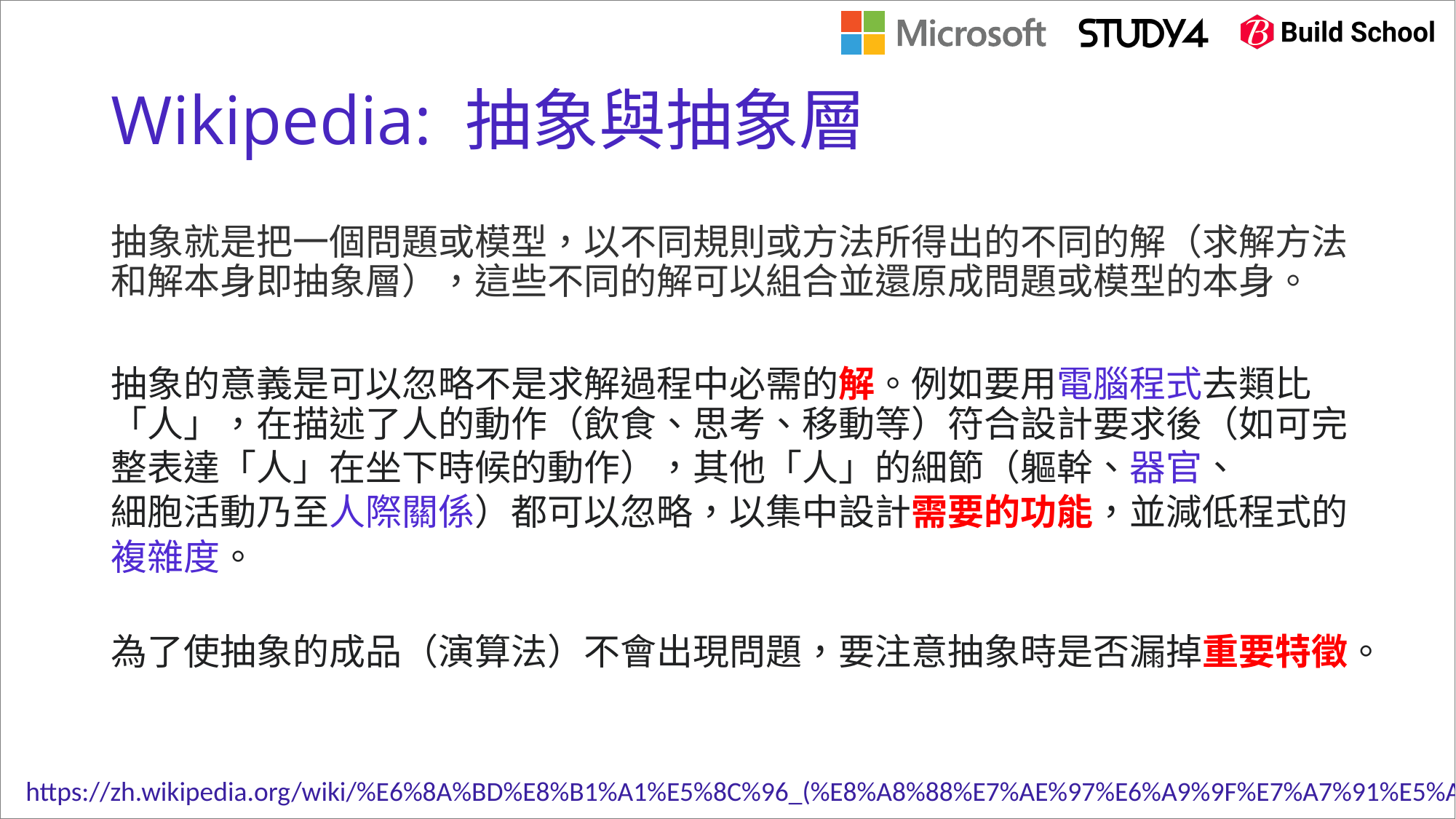

# Wikipedia: 抽象與抽象層
抽象就是把一個問題或模型，以不同規則或方法所得出的不同的解（求解方法和解本身即抽象層），這些不同的解可以組合並還原成問題或模型的本身。
抽象的意義是可以忽略不是求解過程中必需的解。例如要用電腦程式去類比「人」，在描述了人的動作（飲食、思考、移動等）符合設計要求後（如可完整表達「人」在坐下時候的動作），其他「人」的細節（軀幹、器官、細胞活動乃至人際關係）都可以忽略，以集中設計需要的功能，並減低程式的複雜度。
為了使抽象的成品（演算法）不會出現問題，要注意抽象時是否漏掉重要特徵。

https://zh.wikipedia.org/wiki/%E6%8A%BD%E8%B1%A1%E5%8C%96_(%E8%A8%88%E7%AE%97%E6%A9%9F%E7%A7%91%E5%AD%B8)